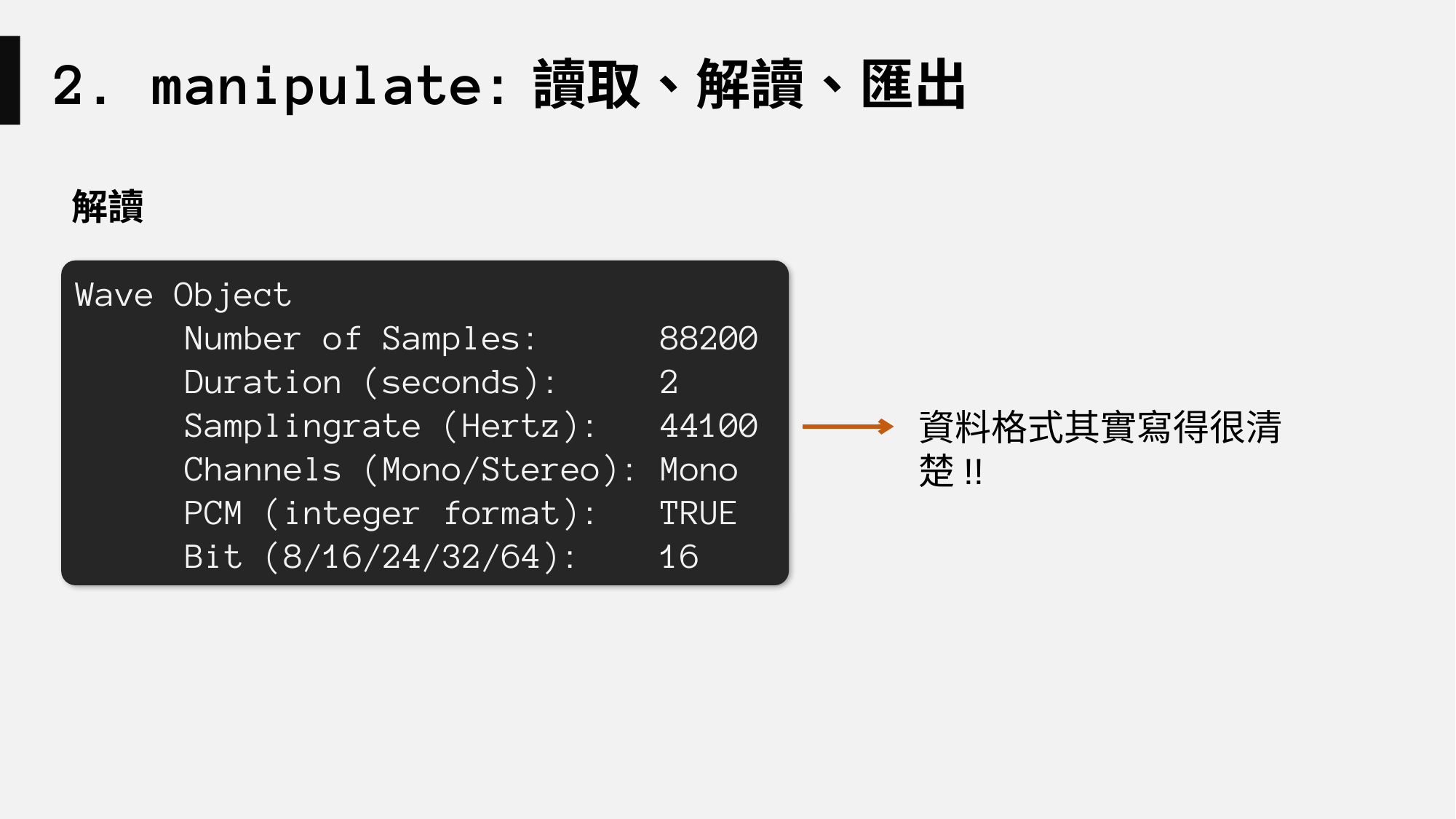

2. manipulate:讀取、解讀、匯出
解讀
Wave Object
	Number of Samples:      88200
	Duration (seconds):     2
	Samplingrate (Hertz):   44100
	Channels (Mono/Stereo): Mono
	PCM (integer format):   TRUE
	Bit (8/16/24/32/64):    16
資料格式其實寫得很清楚!!